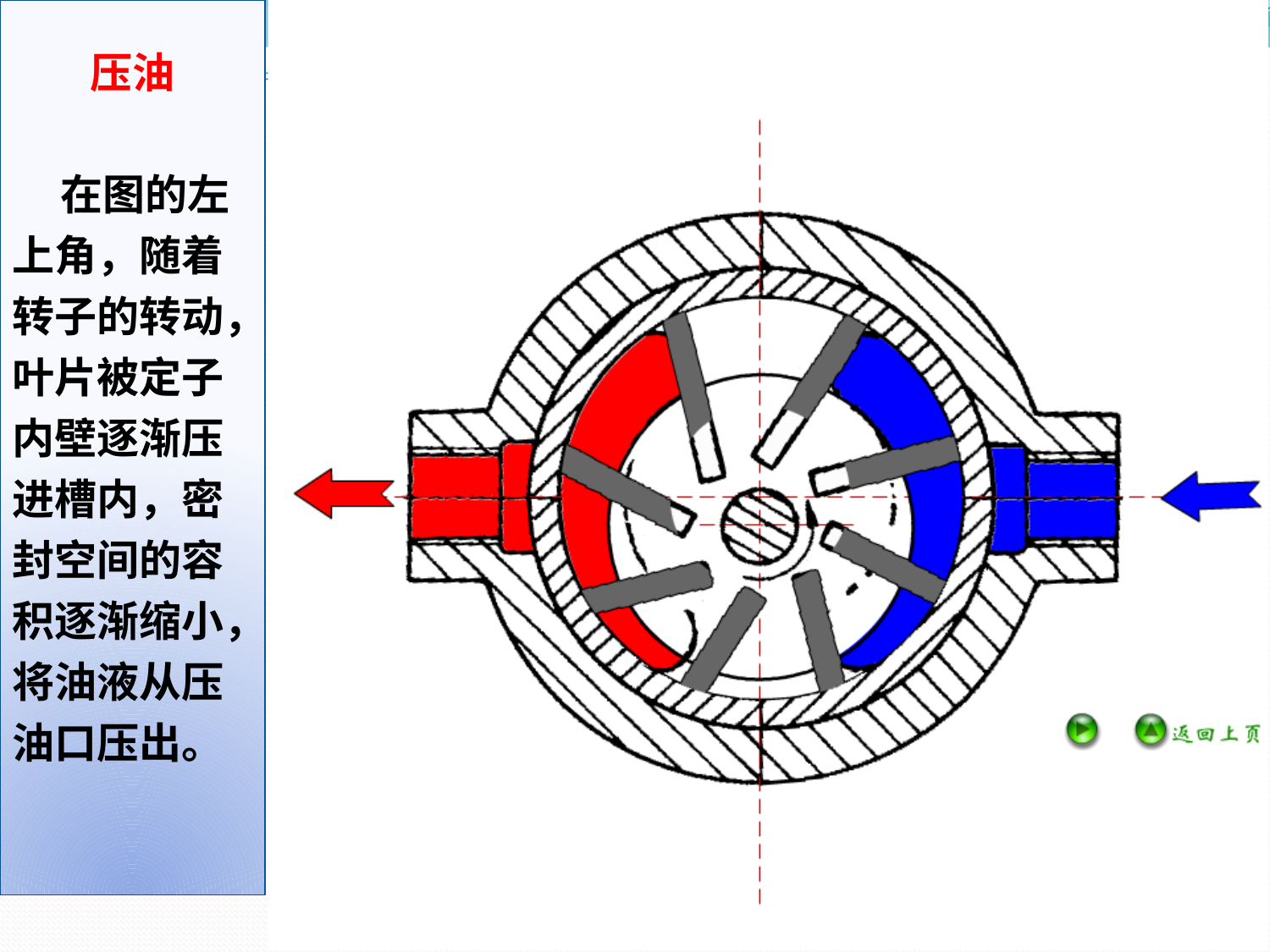

压油

    在图的左上角，随着转子的转动，叶片被定子内壁逐渐压进槽内，密封空间的容积逐渐缩小，将油液从压油口压出。

37